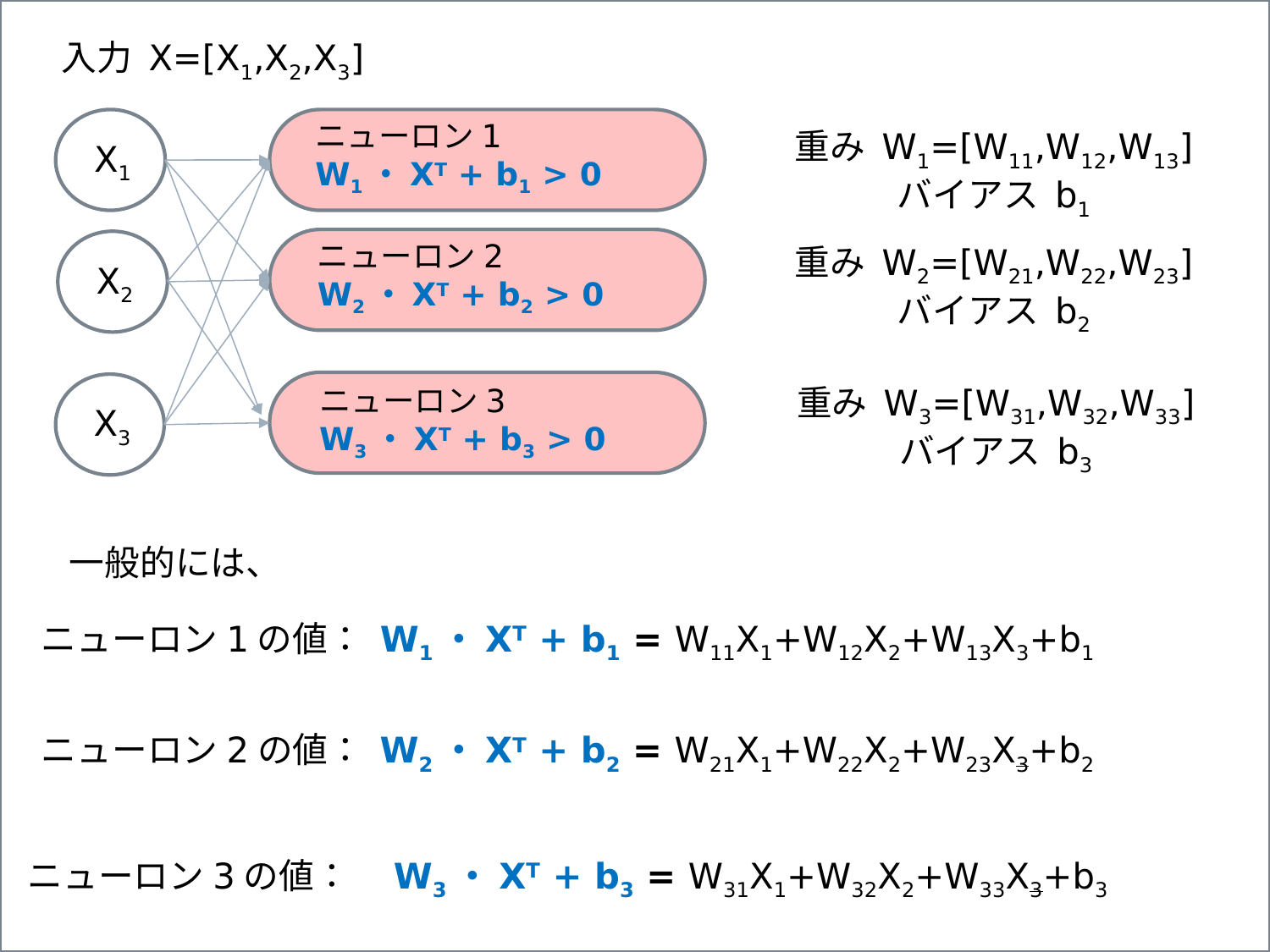

入力 X=[X1,X2,X3]

ニューロン1
W1・XT + b1 > 0

X1
重み W1=[W11,W12,W13]
バイアス b1

ニューロン2
W2・XT + b2 > 0

X2
重み W2=[W21,W22,W23]
バイアス b2

X3
重み W3=[W31,W32,W33]
バイアス b3
ニューロン3
W3・XT + b3 > 0
一般的には、
ニューロン1の値： W1・XT + b1 = W11X1+W12X2+W13X3+b1
ニューロン2の値： W2・XT + b2 = W21X1+W22X2+W23X3+b2
ニューロン3の値：　W3・XT + b3 = W31X1+W32X2+W33X3+b3